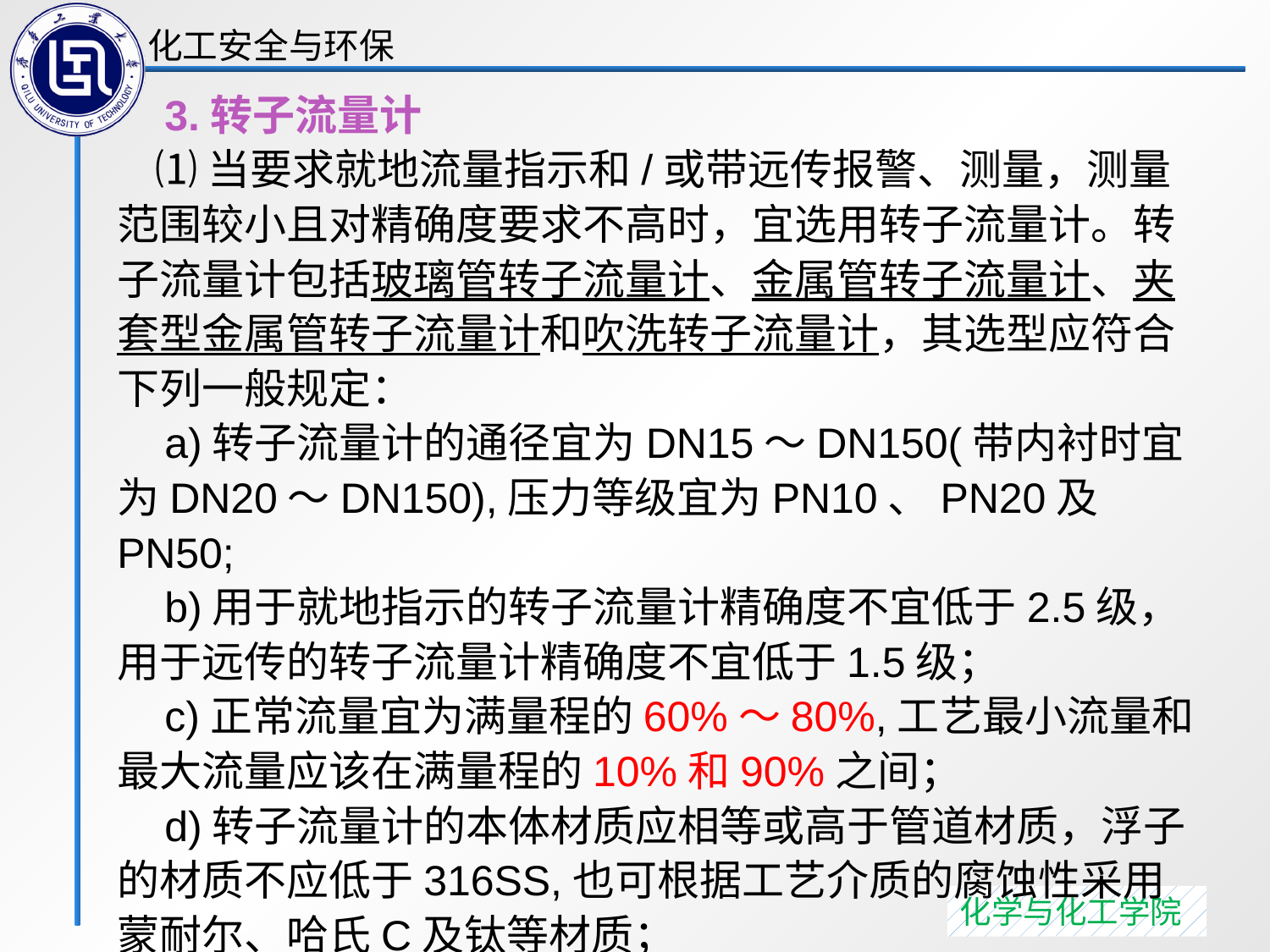

3.转子流量计
    ⑴当要求就地流量指示和/或带远传报警、测量，测量范围较小且对精确度要求不高时，宜选用转子流量计。转子流量计包括玻璃管转子流量计、金属管转子流量计、夹套型金属管转子流量计和吹洗转子流量计，其选型应符合下列一般规定：
    a)转子流量计的通径宜为DN15～DN150(带内衬时宜为DN20～DN150),压力等级宜为PN10、PN20及PN50;
    b)用于就地指示的转子流量计精确度不宜低于2.5级，用于远传的转子流量计精确度不宜低于1.5级；
    c)正常流量宜为满量程的60%～80%,工艺最小流量和最大流量应该在满量程的10%和90%之间；
    d)转子流量计的本体材质应相等或高于管道材质，浮子的材质不应低于316SS,也可根据工艺介质的腐蚀性采用蒙耐尔、哈氏C及钛等材质；